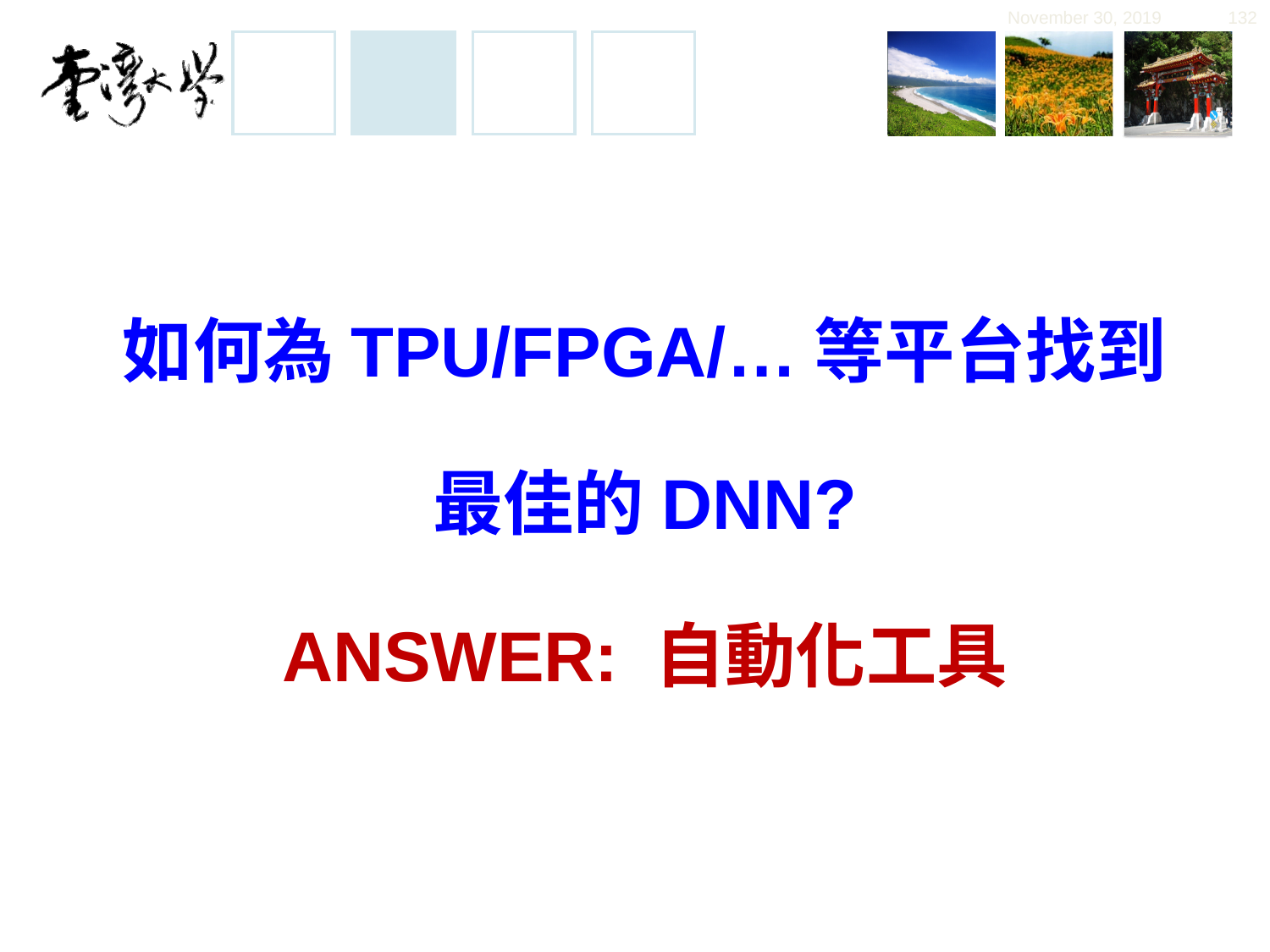

November 30, 2019
132
# 如何為TPU/FPGA/…等平台找到 最佳的DNN? Answer: 自動化工具